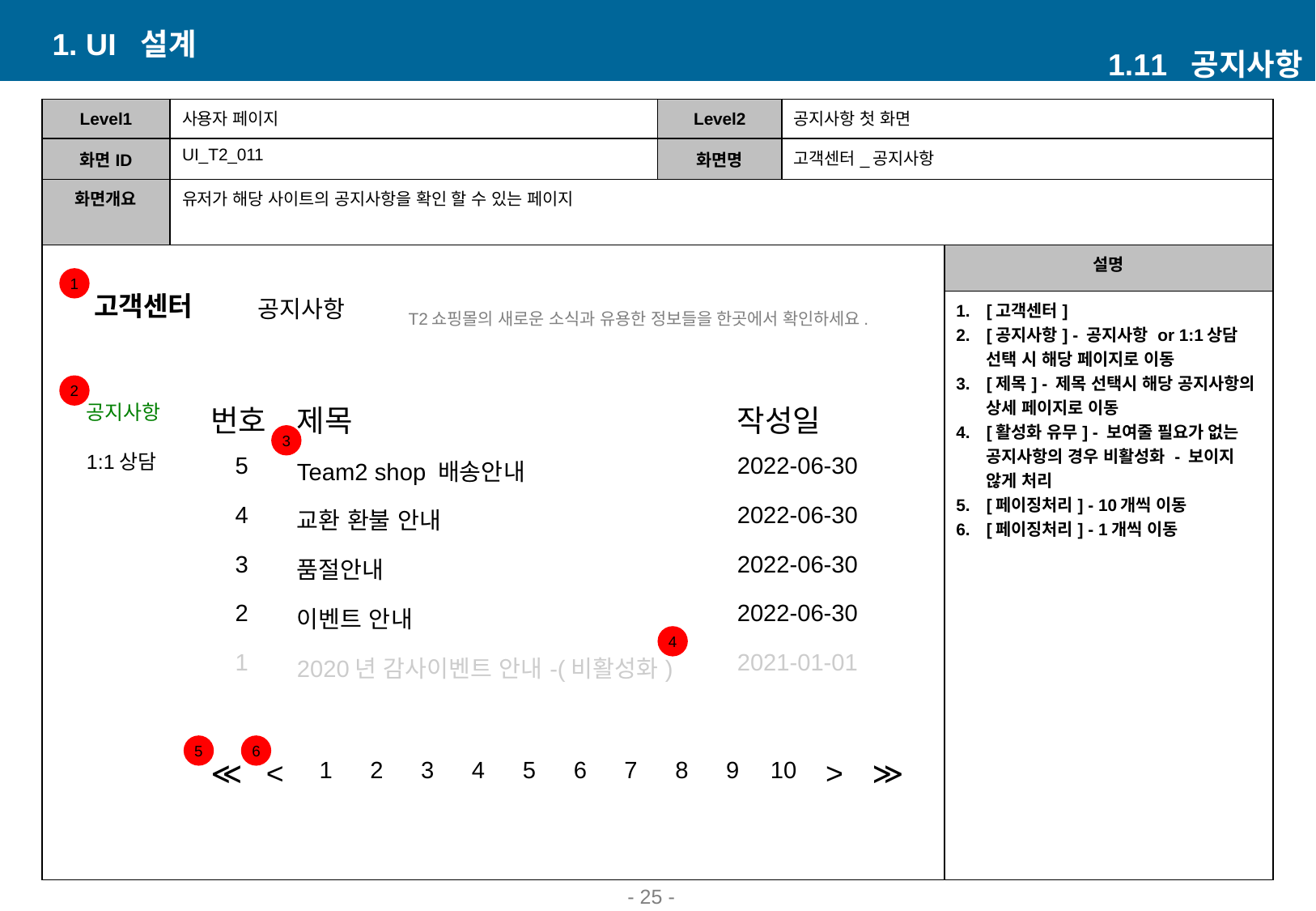

1. UI  설계
1.11  공지사항
| Level1 | 사용자 페이지 | Level2 | 공지사항 첫 화면 |  |
| --- | --- | --- | --- | --- |
| 화면ID | UI\_T2\_011 | 화면명 | 고객센터\_공지사항 |  |
| 화면개요 | 유저가 해당 사이트의 공지사항을 확인 할 수 있는 페이지 |  |  |  |
|  |  |  |  | 설명 |
|  |  |  |  | [고객센터] [공지사항] - 공지사항 or 1:1상담 선택 시 해당 페이지로 이동 [제목] - 제목 선택시 해당 공지사항의 상세 페이지로 이동 [활성화 유무] - 보여줄 필요가 없는 공지사항의 경우 비활성화 - 보이지 않게 처리 [페이징처리] - 10개씩 이동 [페이징처리] - 1개씩 이동 |
1
고객센터
공지사항

T2쇼핑몰의 새로운 소식과 유용한 정보들을 한곳에서 확인하세요.
2
| 공지사항 |
| --- |
| 1:1상담 |
| 번호 | 제목 | 작성일 |
| --- | --- | --- |
| 5 | Team2 shop 배송안내 | 2022-06-30 |
| 4 | 교환 환불 안내 | 2022-06-30 |
| 3 | 품절안내 | 2022-06-30 |
| 2 | 이벤트 안내 | 2022-06-30 |
| 1 | 2020년 감사이벤트 안내-(비활성화) | 2021-01-01 |
3
4
5
6
| ≪ | < | 1 | 2 | 3 | 4 | 5 | 6 | 7 | 8 | 9 | 10 | > | ≫ |
| --- | --- | --- | --- | --- | --- | --- | --- | --- | --- | --- | --- | --- | --- |
- 25 -